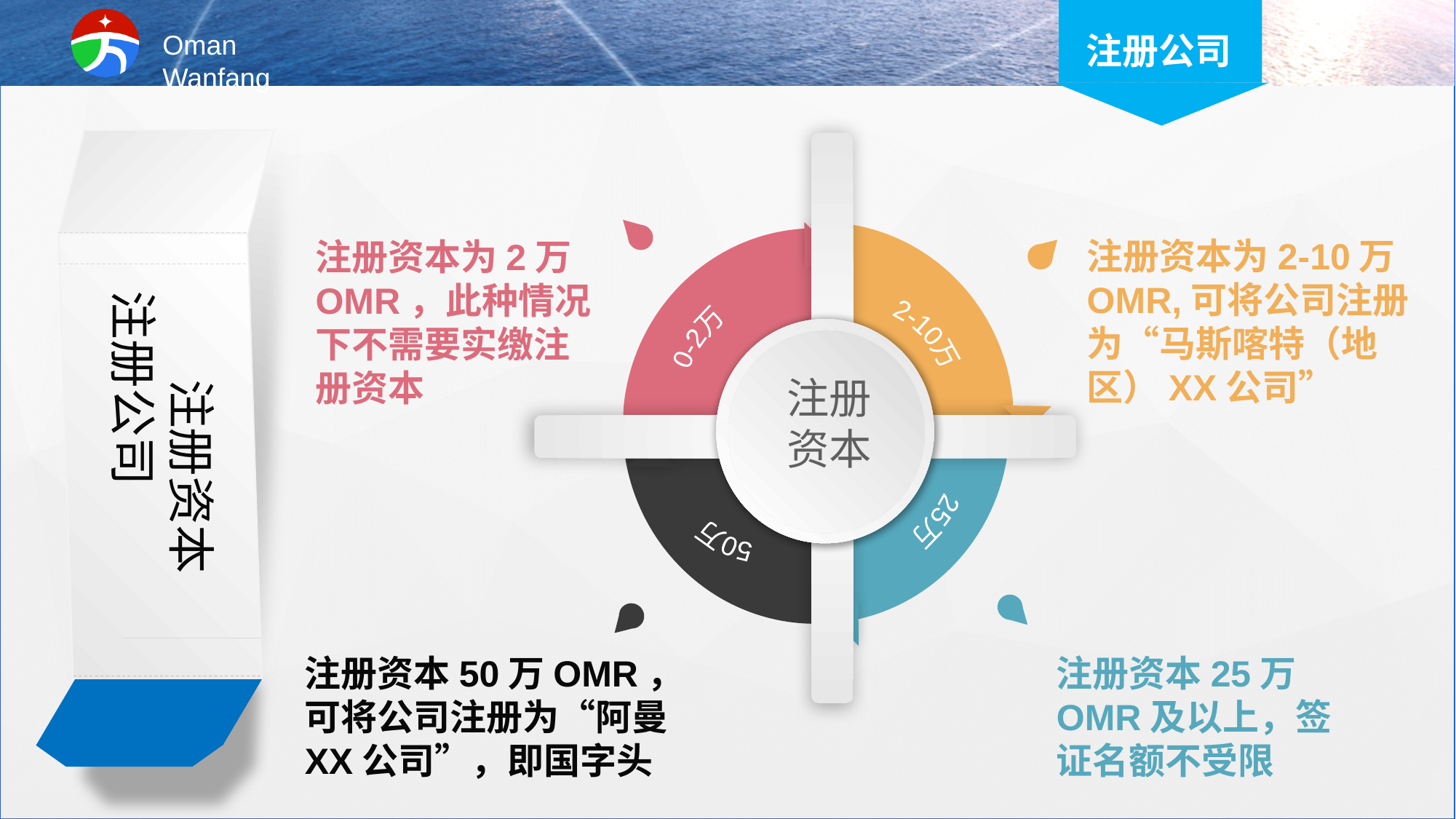

注册公司

注册资本为2-10万OMR,可将公司注册为“马斯喀特（地区）XX公司”
注册资本为2万OMR，此种情况下不需要实缴注册资本
       注册资本
注册公司
0-2万
2-10万

注册
资本

25万

50万
注册资本25万OMR及以上，签证名额不受限
注册资本50万OMR，可将公司注册为“阿曼XX公司”，即国字头